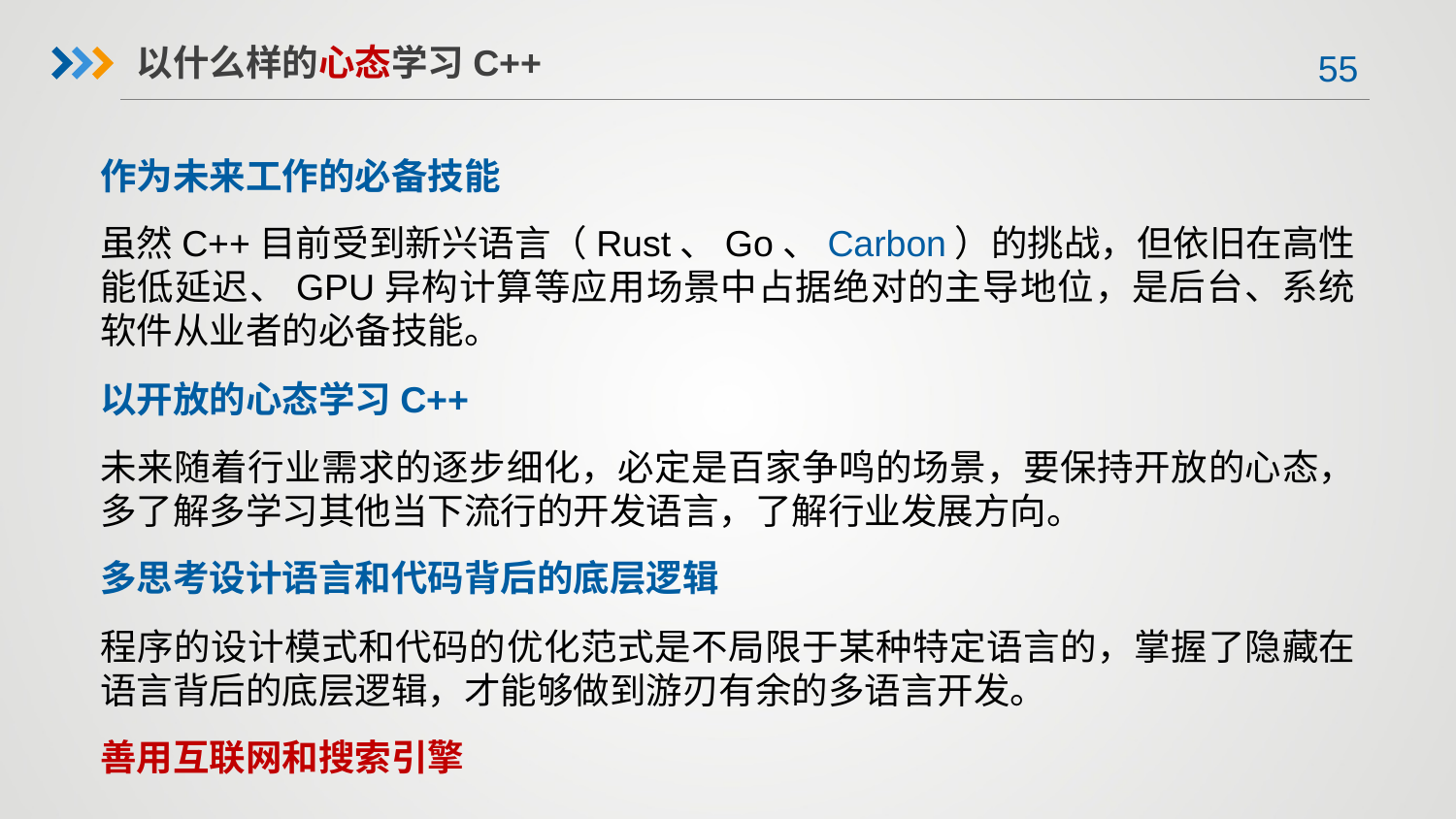

以什么样的心态学习C++
作为未来工作的必备技能
虽然C++目前受到新兴语言（Rust、Go、Carbon）的挑战，但依旧在高性能低延迟、GPU异构计算等应用场景中占据绝对的主导地位，是后台、系统软件从业者的必备技能。
以开放的心态学习C++
未来随着行业需求的逐步细化，必定是百家争鸣的场景，要保持开放的心态，多了解多学习其他当下流行的开发语言，了解行业发展方向。
多思考设计语言和代码背后的底层逻辑
程序的设计模式和代码的优化范式是不局限于某种特定语言的，掌握了隐藏在语言背后的底层逻辑，才能够做到游刃有余的多语言开发。
善用互联网和搜索引擎